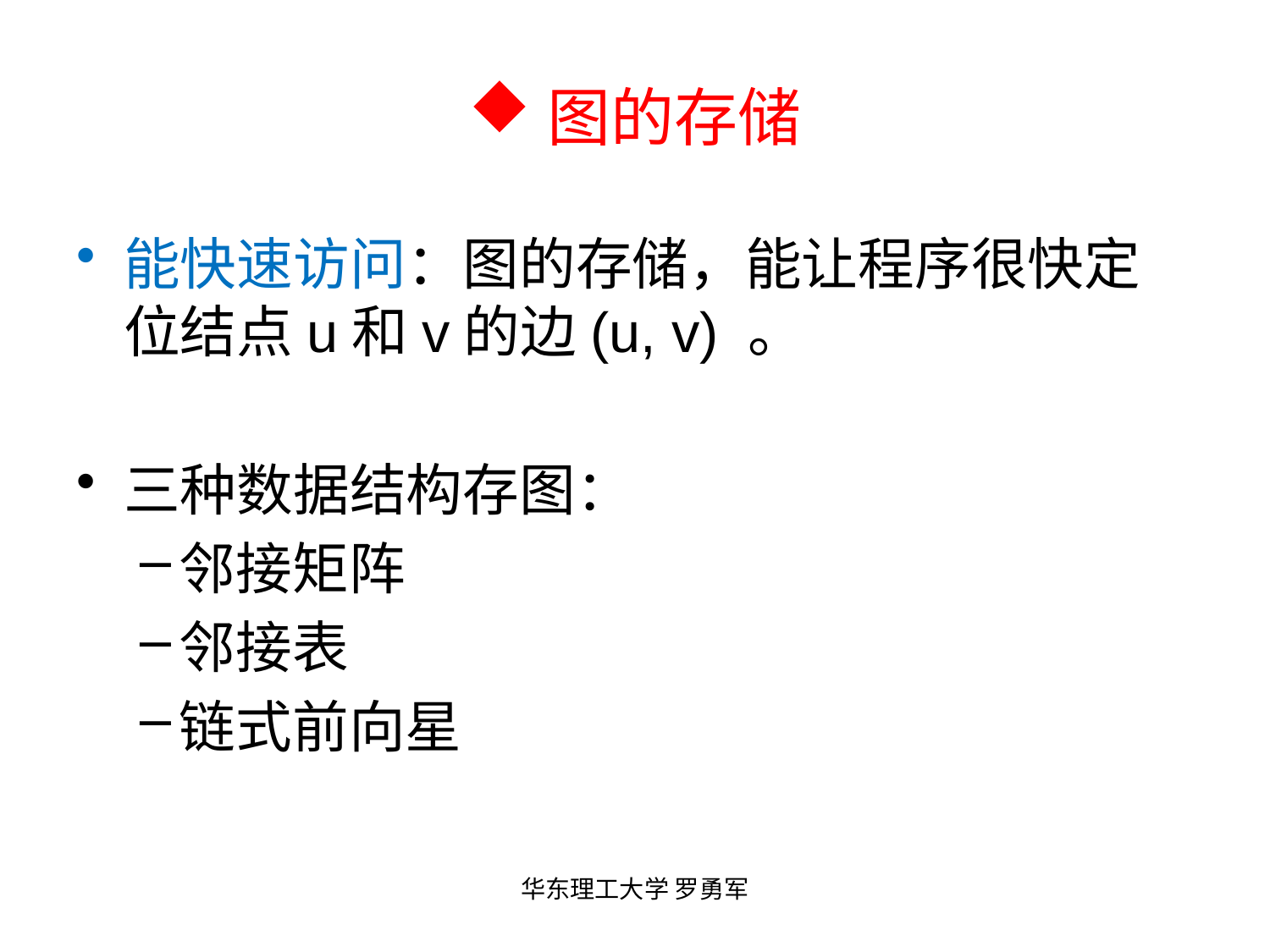

# 图的存储
能快速访问：图的存储，能让程序很快定位结点u和v的边(u, v) 。

三种数据结构存图：
邻接矩阵
邻接表
链式前向星

华东理工大学 罗勇军